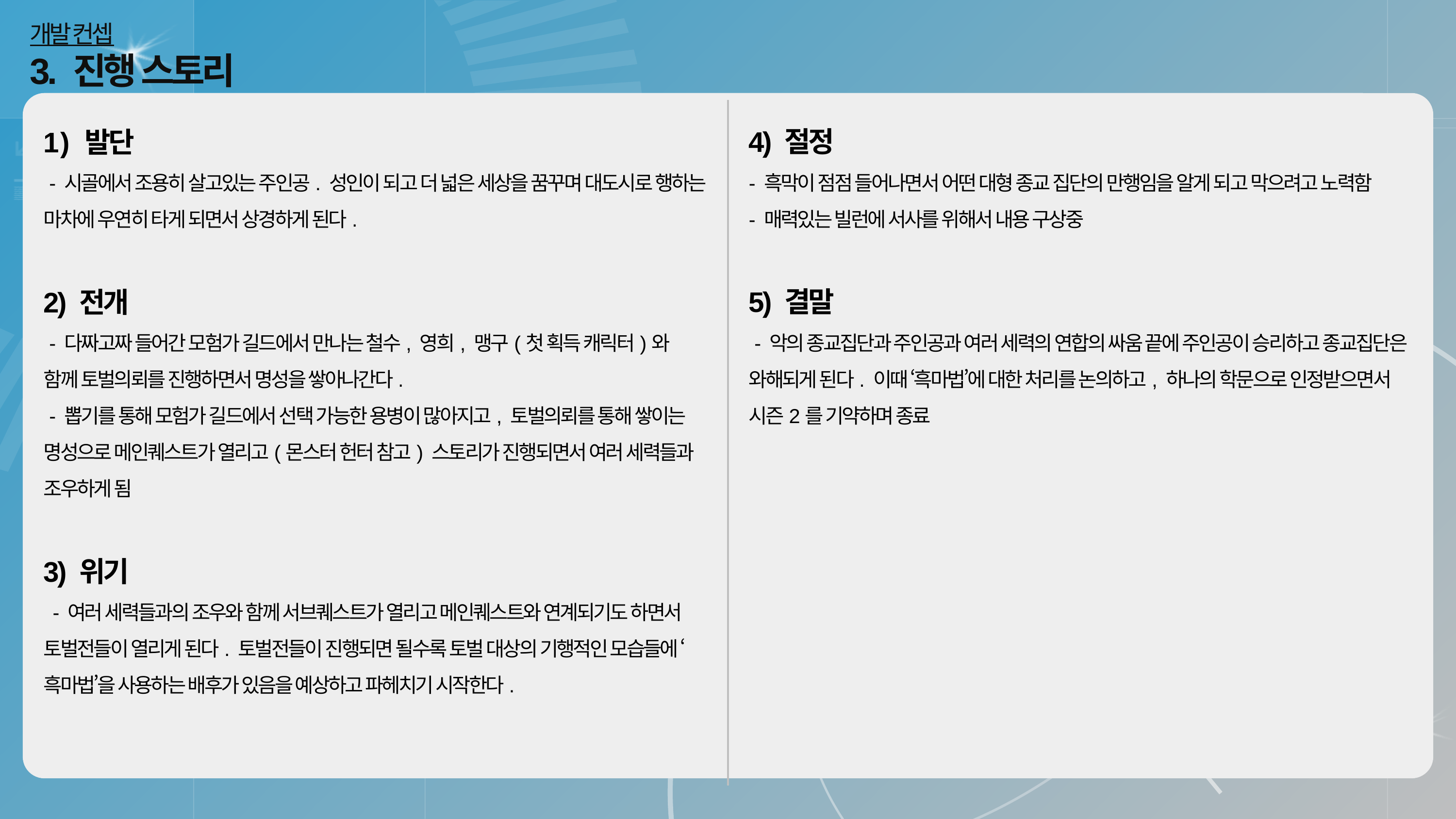

개발 컨셉
3. 진행 스토리

4) 절정
- 흑막이 점점 들어나면서 어떤 대형 종교 집단의 만행임을 알게 되고 막으려고 노력함
- 매력있는 빌런에 서사를 위해서 내용 구상중

5) 결말
 - 악의 종교집단과 주인공과 여러 세력의 연합의 싸움 끝에 주인공이 승리하고 종교집단은 와해되게 된다. 이때 ‘흑마법’에 대한 처리를 논의하고, 하나의 학문으로 인정받으면서 시즌2를 기약하며 종료

발단
 - 시골에서 조용히 살고있는 주인공. 성인이 되고 더 넓은 세상을 꿈꾸며 대도시로 행하는 마차에 우연히 타게 되면서 상경하게 된다.

2) 전개
 - 다짜고짜 들어간 모험가 길드에서 만나는 철수, 영희, 맹구(첫 획득 캐릭터)와
함께 토벌의뢰를 진행하면서 명성을 쌓아나간다.
 - 뽑기를 통해 모험가 길드에서 선택 가능한 용병이 많아지고, 토벌의뢰를 통해 쌓이는 명성으로 메인퀘스트가 열리고(몬스터 헌터 참고) 스토리가 진행되면서 여러 세력들과 조우하게 됨

3) 위기
  - 여러 세력들과의 조우와 함께 서브퀘스트가 열리고 메인퀘스트와 연계되기도 하면서 토벌전들이 열리게 된다. 토벌전들이 진행되면 될수록 토벌 대상의 기행적인 모습들에 ‘흑마법’을 사용하는 배후가 있음을 예상하고 파헤치기 시작한다.